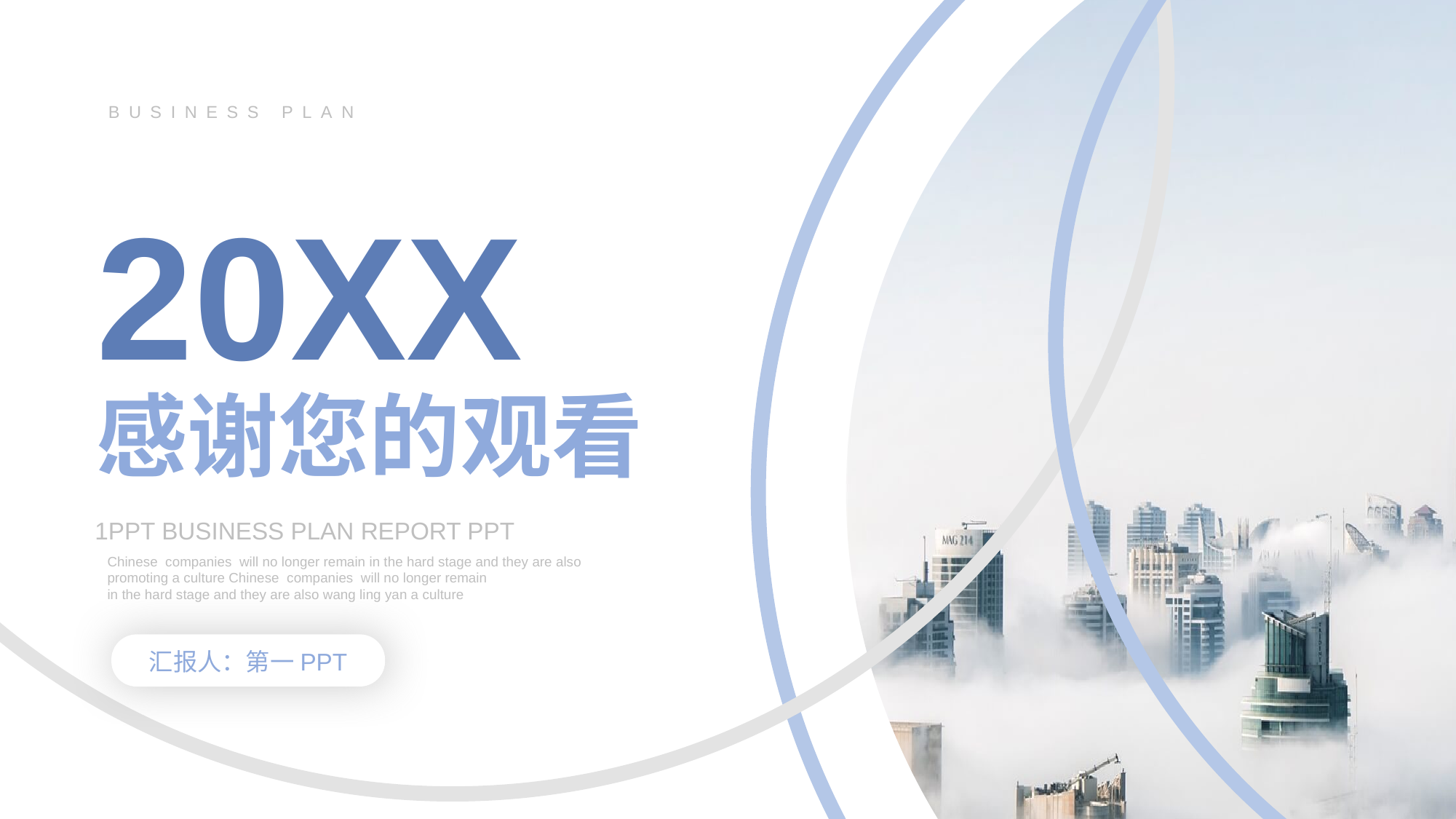

BUSINESS PLAN
20XX
感谢您的观看
1PPT BUSINESS PLAN REPORT PPT
Chinese  companies  will no longer remain in the hard stage and they are also promoting a culture Chinese  companies  will no longer remain
in the hard stage and they are also wang ling yan a culture

汇报人：第一PPT